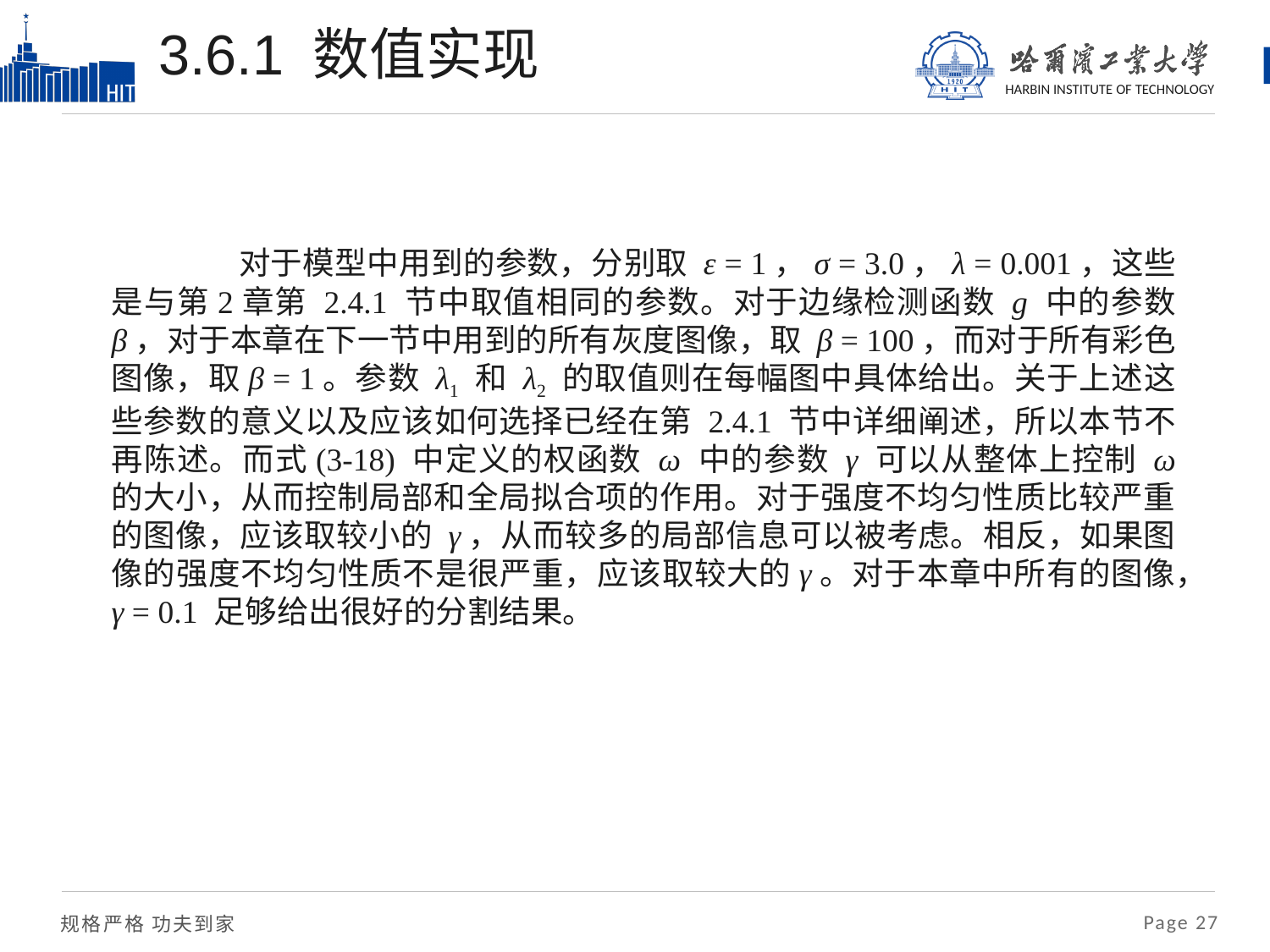

# 3.6.1 数值实现
	对于模型中用到的参数，分别取 ε = 1，σ = 3.0，λ = 0.001，这些是与第2章第 2.4.1 节中取值相同的参数。对于边缘检测函数 g 中的参数 β，对于本章在下一节中用到的所有灰度图像，取 β = 100，而对于所有彩色图像，取β = 1。参数 λ1 和 λ2 的取值则在每幅图中具体给出。关于上述这些参数的意义以及应该如何选择已经在第 2.4.1 节中详细阐述，所以本节不再陈述。而式(3-18) 中定义的权函数 ω 中的参数 γ 可以从整体上控制 ω 的大小，从而控制局部和全局拟合项的作用。对于强度不均匀性质比较严重的图像，应该取较小的 γ，从而较多的局部信息可以被考虑。相反，如果图像的强度不均匀性质不是很严重，应该取较大的γ。对于本章中所有的图像，γ = 0.1 足够给出很好的分割结果。